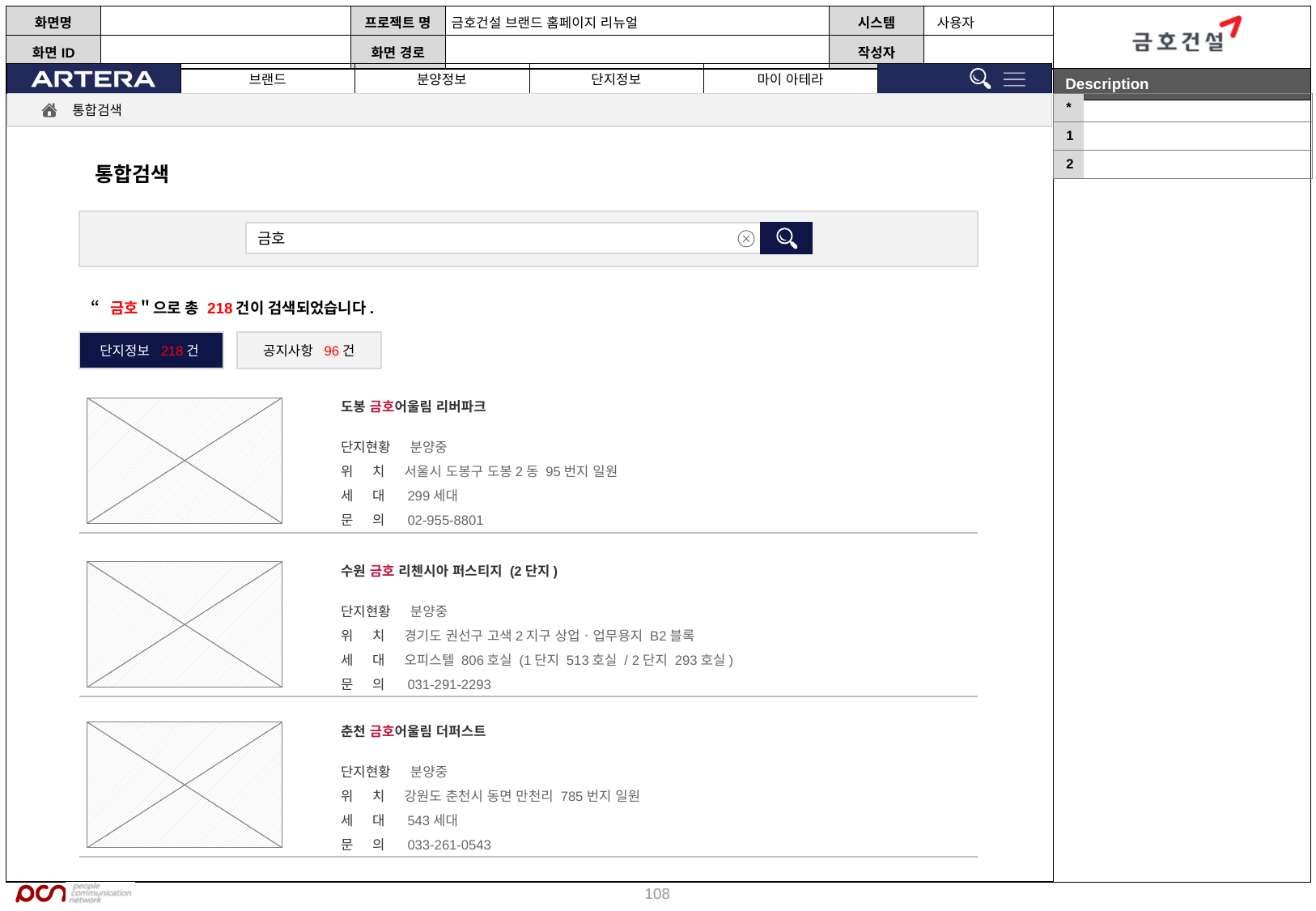

| \* |  |
| --- | --- |
| 1 |  |
| 2 |  |
통합검색

통합검색

금호

“금호＂으로 총 218건이 검색되었습니다.
단지정보  218건
공지사항  96건
도봉 금호어울림 리버파크

단지현황     분양중
위     치     서울시 도봉구 도봉2동 95번지 일원
세     대     299세대
문     의     02-955-8801

수원 금호 리첸시아 퍼스티지 (2단지)

단지현황     분양중
위     치     경기도 권선구 고색2지구 상업ㆍ업무용지 B2블록
세     대     오피스텔 806호실 (1단지 513호실 / 2단지 293호실)
문     의     031-291-2293

춘천 금호어울림 더퍼스트

단지현황     분양중
위     치     강원도 춘천시 동면 만천리 785번지 일원
세     대     543세대
문     의     033-261-0543